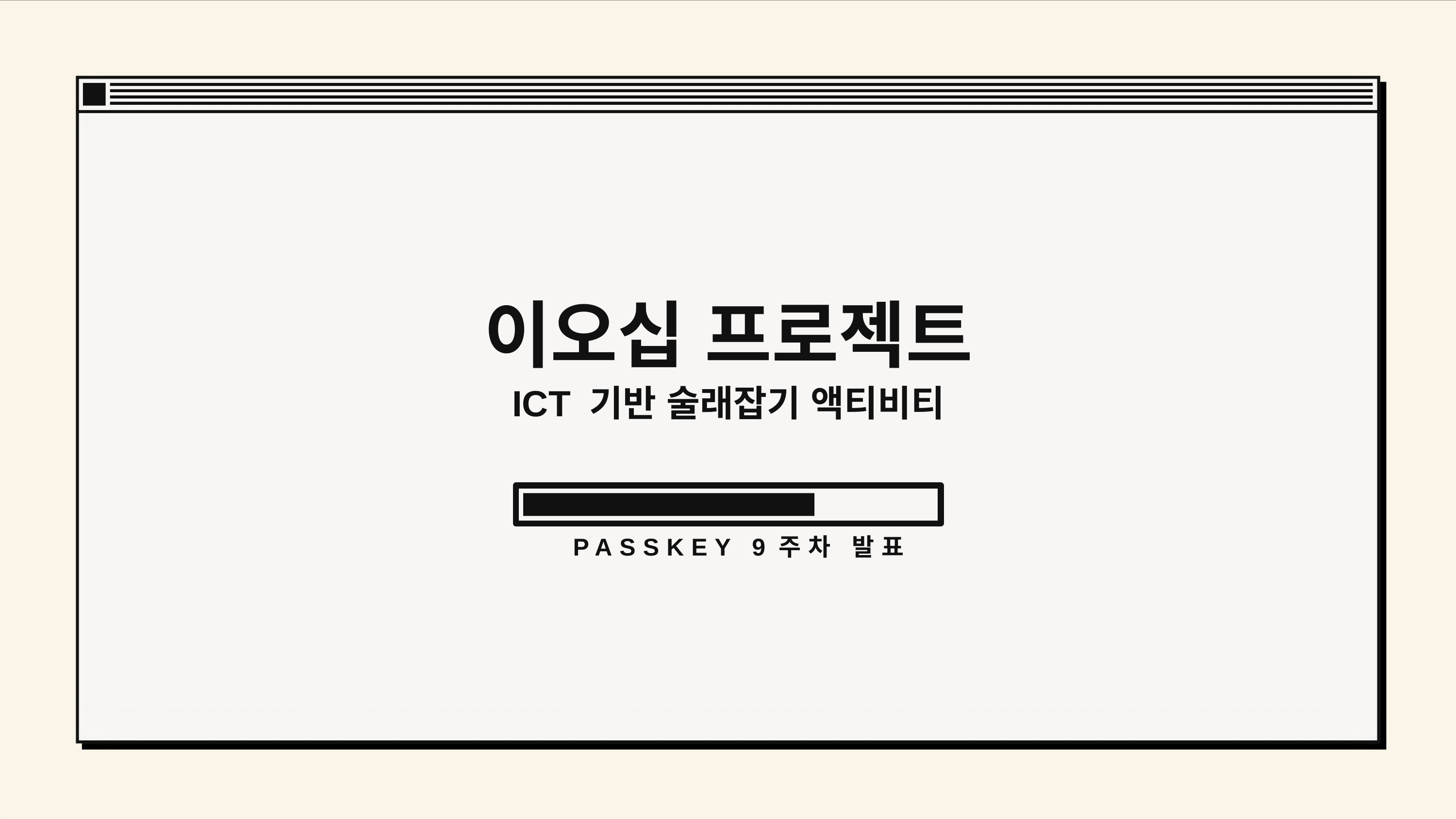

# 이오십 프로젝트
ICT 기반 술래잡기 액티비티
PASSKEY 9주차 발표